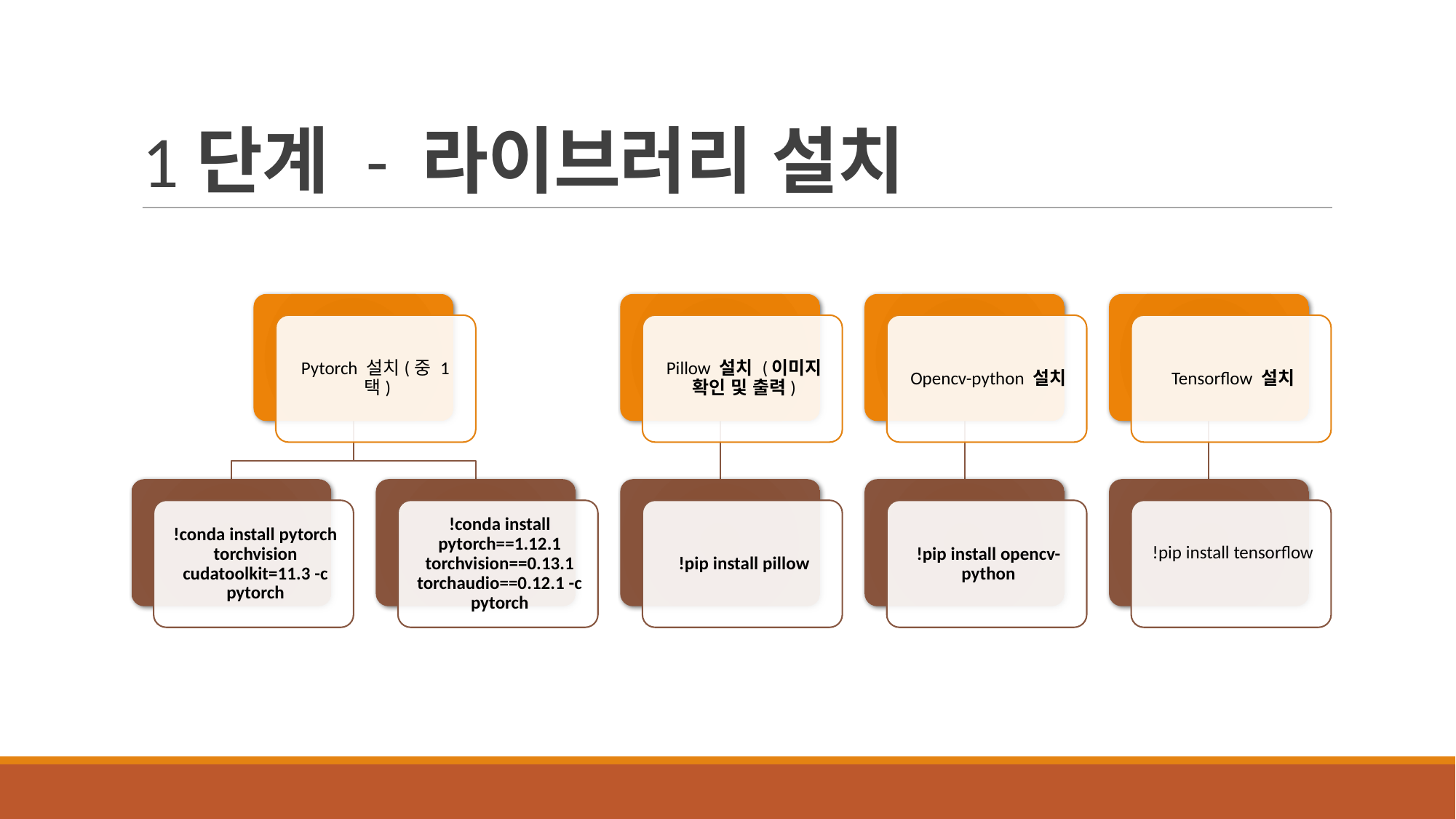

1단계 - 라이브러리 설치
Pytorch 설치(중 1택)
!conda install pytorch torchvision cudatoolkit=11.3 -c pytorch
!conda install pytorch==1.12.1 torchvision==0.13.1 torchaudio==0.12.1 -c pytorch
Pillow 설치 (이미지 확인 및 출력)
!pip install pillow
Opencv-python 설치
!pip install opencv-python
Tensorflow 설치
!pip install tensorflow